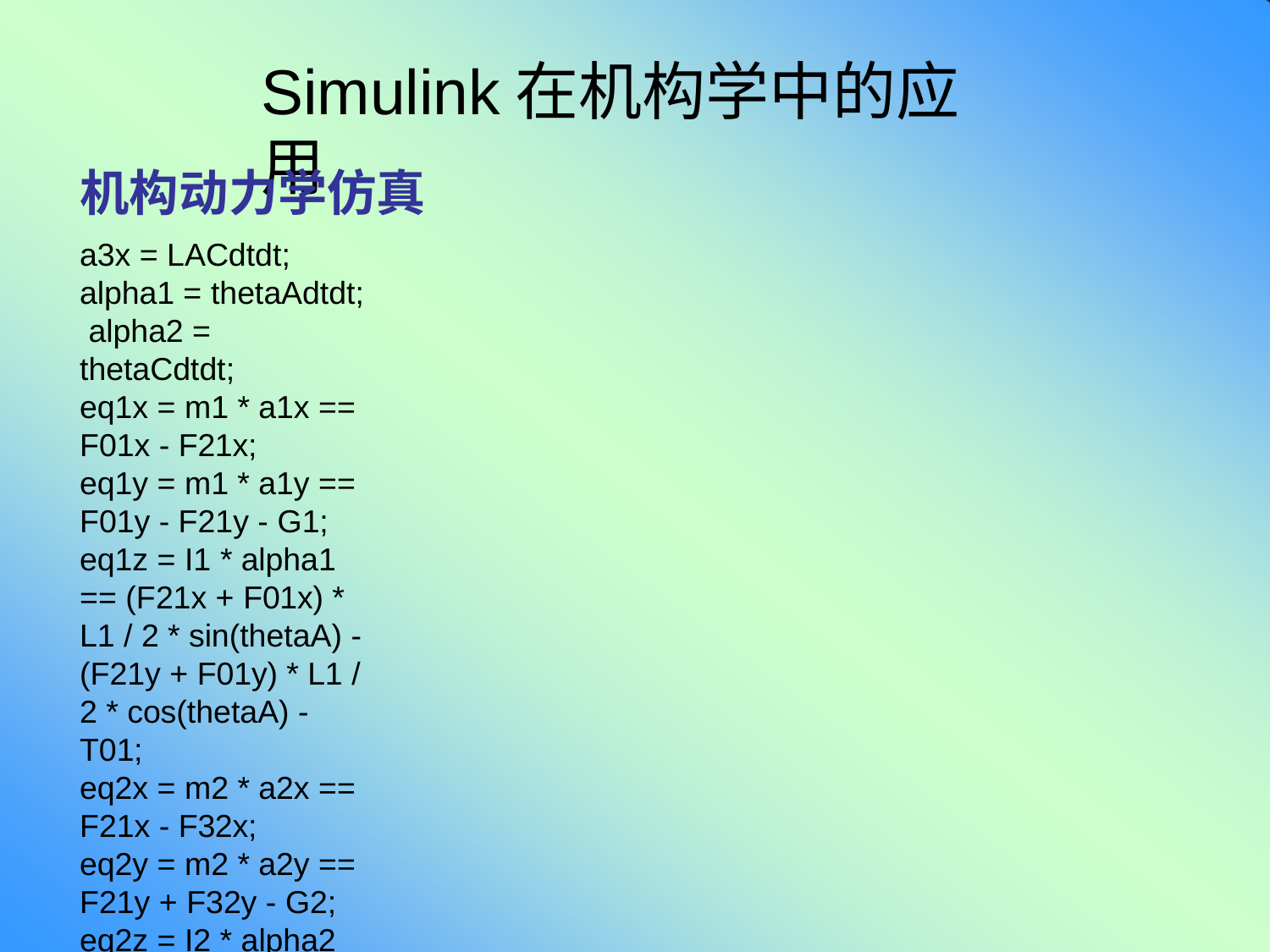

# Simulink在机构学中的应用
机构动力学仿真
a3x = LACdtdt;  alpha1 = thetaAdtdt;  alpha2 = thetaCdtdt;
eq1x = m1 * a1x == F01x - F21x;
eq1y = m1 * a1y == F01y - F21y - G1;
eq1z = I1 * alpha1 == (F21x + F01x) * L1 / 2 * sin(thetaA) - (F21y + F01y) * L1 /
2 * cos(thetaA) - T01;
eq2x = m2 * a2x == F21x - F32x;
eq2y = m2 * a2y == F21y + F32y - G2;
eq2z = I2 * alpha2 == (F32y - F21y) * L2 / 2 * cos(thetaC) - (F21x + F32x) * L2 /
2 * sin(thetaC);
eq3x = m3 * a3x == F32x - F03x;
[F01x, F21x, F01y, F21y, F32x, F32y, thetaAdtdt] = solve(eq1x, eq1y, eq1z, eq2x,
eq2y, eq2z, eq3x,	F01x, F21x, F01y, F21y, F32x, F32y, thetaAdtdt)
把所获得的thetaAdtdt的正向动力学的符号解代入thetaCdtdt, LACdtdt的表达式：